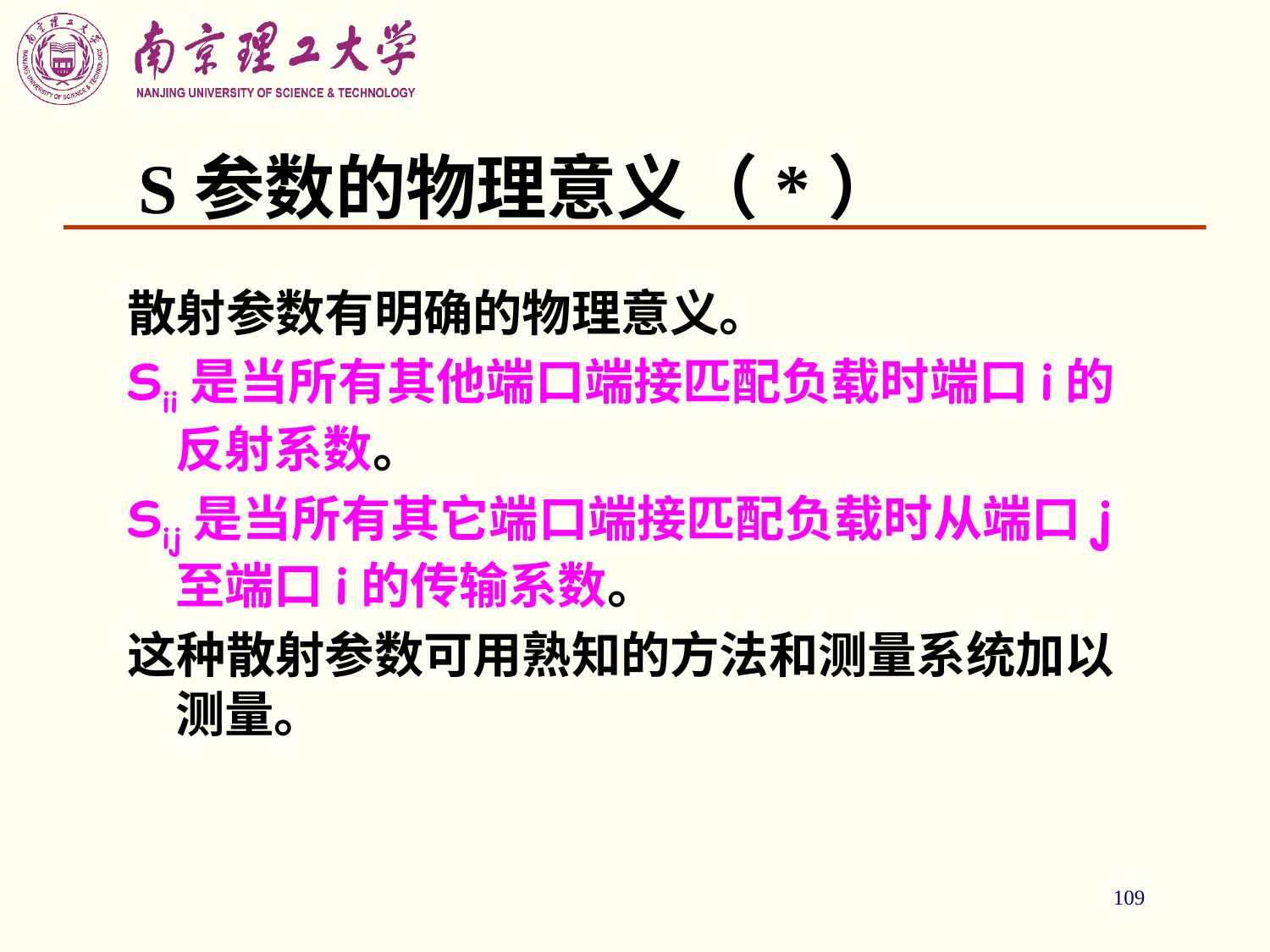

109
# S参数的物理意义（*）
散射参数有明确的物理意义。
Sii是当所有其他端口端接匹配负载时端口i的反射系数。
Sij是当所有其它端口端接匹配负载时从端口j至端口i的传输系数。
这种散射参数可用熟知的方法和测量系统加以测量。